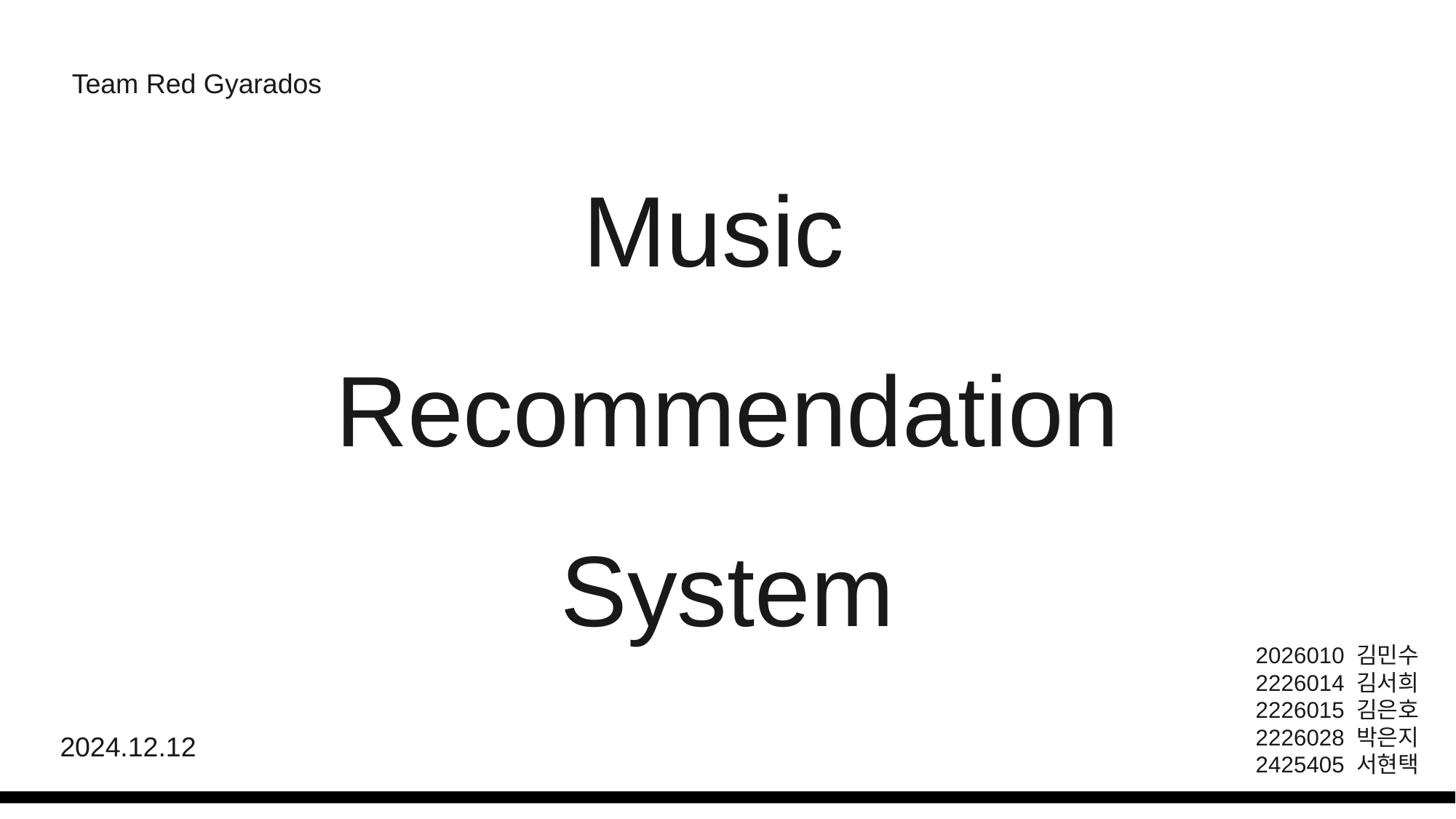

Team Red Gyarados
Music
Recommendation
System
2026010 김민수
2226014 김서희
2226015 김은호
2226028 박은지
2425405 서현택

2024.12.12